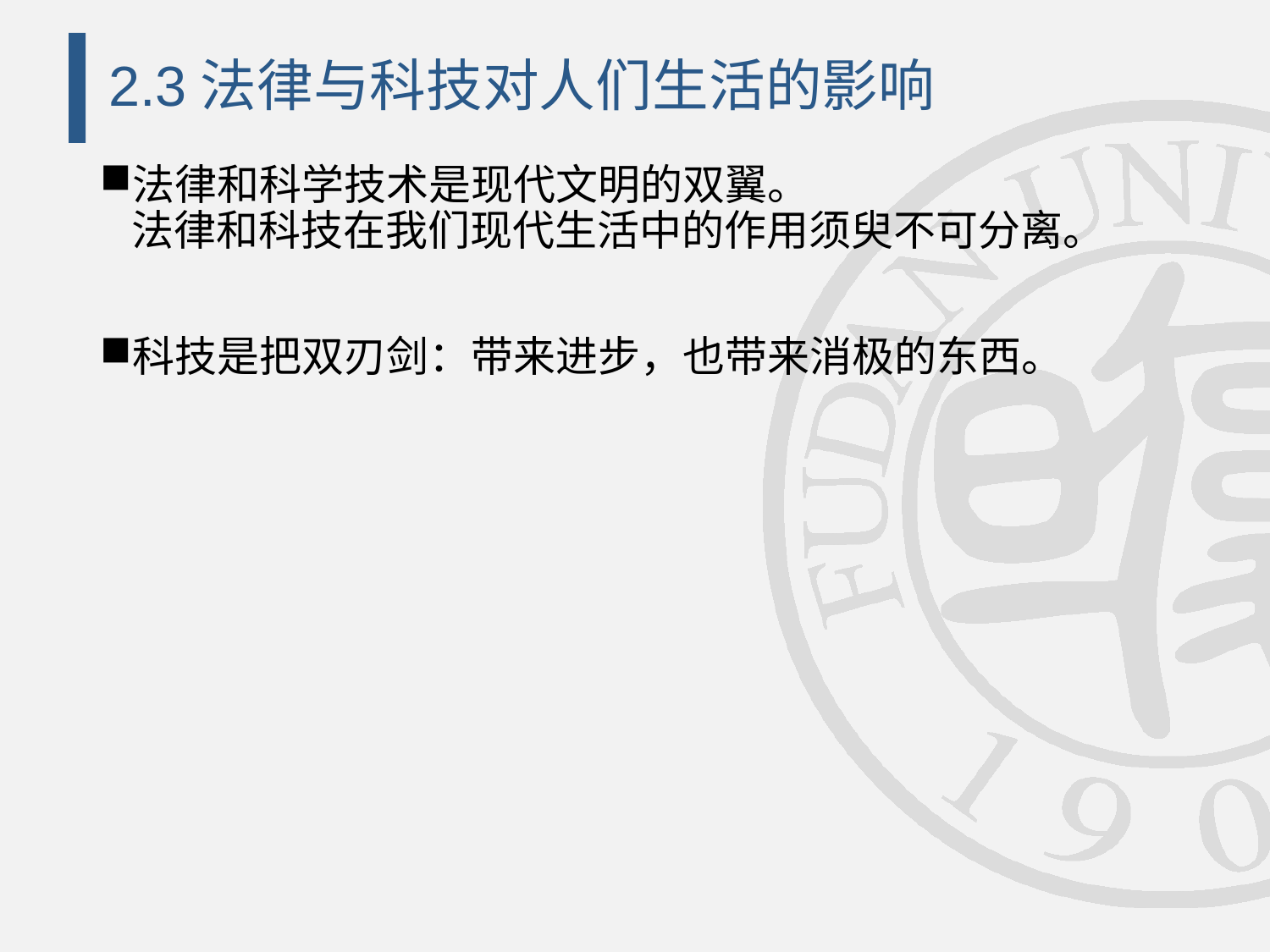

# 2.3法律与科技对人们生活的影响
法律和科学技术是现代文明的双翼。
法律和科技在我们现代生活中的作用须臾不可分离。

科技是把双刃剑：带来进步，也带来消极的东西。